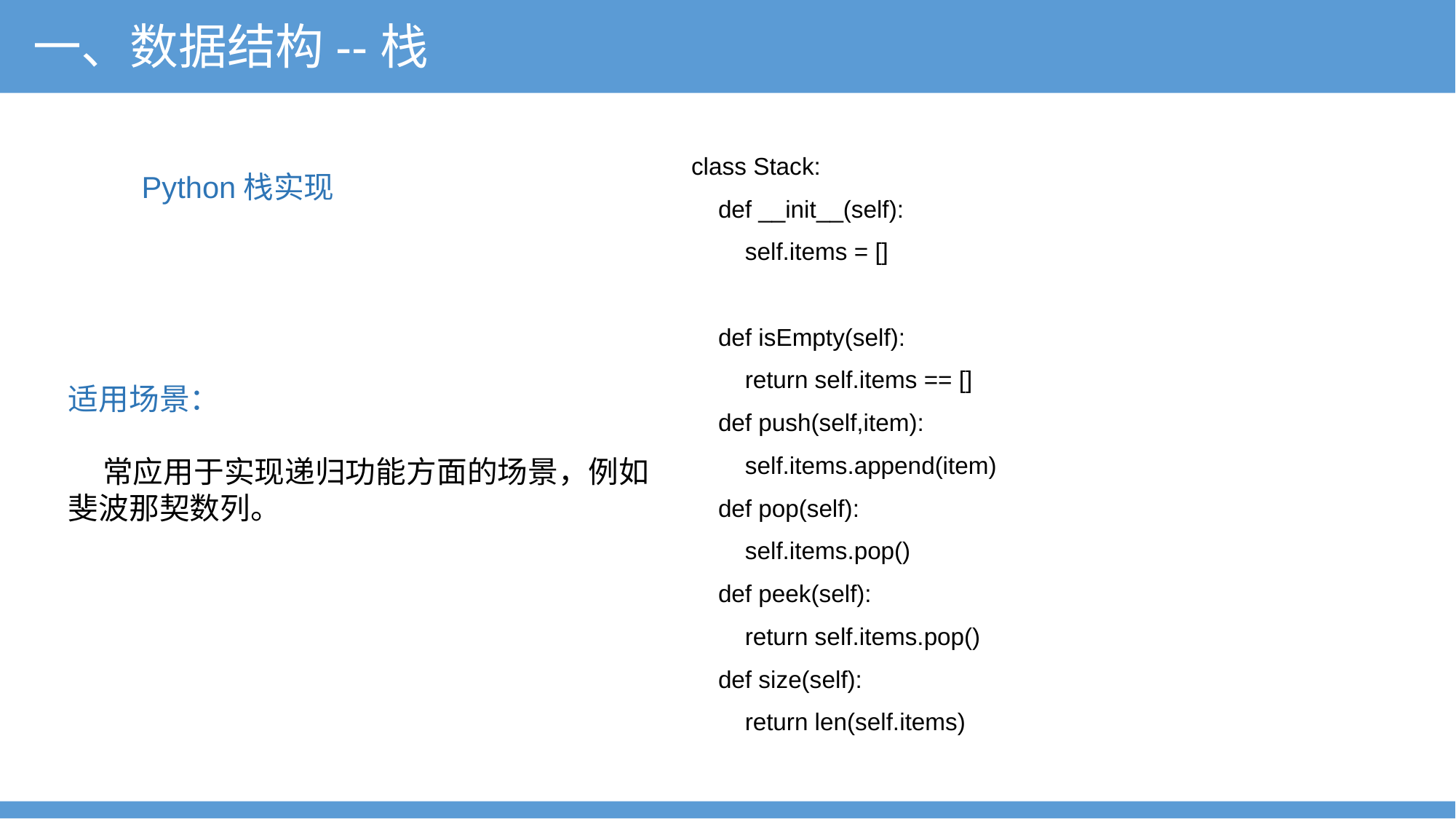

一、数据结构--栈
class Stack:
    def __init__(self):
        self.items = []

    def isEmpty(self):
        return self.items == []
    def push(self,item):
        self.items.append(item)
    def pop(self):
        self.items.pop()
    def peek(self):
        return self.items.pop()
    def size(self):
        return len(self.items)
Python栈实现
适用场景：

    常应用于实现递归功能方面的场景，例如斐波那契数列。